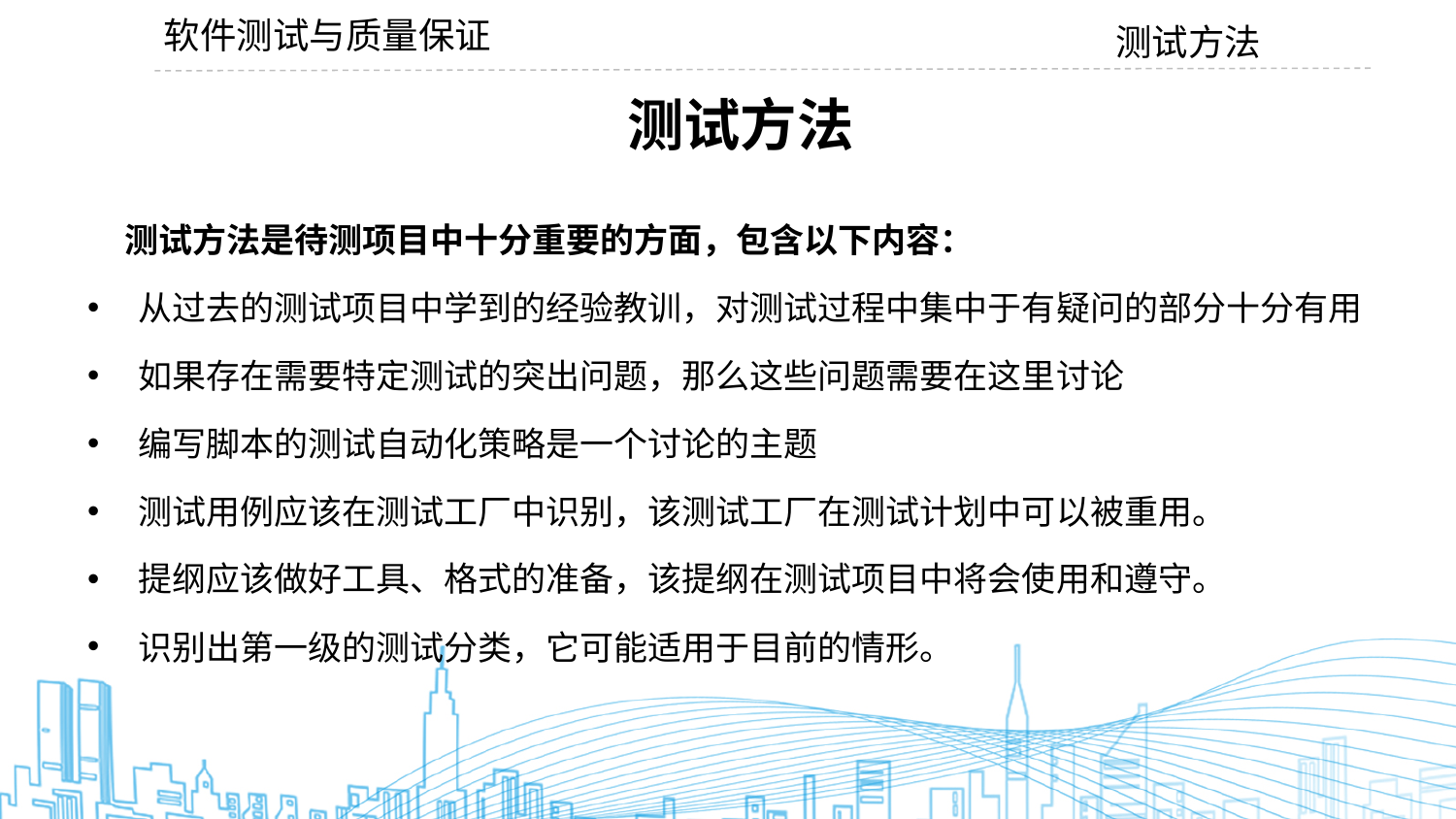

软件测试与质量保证
测试方法
测试方法
    测试方法是待测项目中十分重要的方面，包含以下内容：
从过去的测试项目中学到的经验教训，对测试过程中集中于有疑问的部分十分有用
如果存在需要特定测试的突出问题，那么这些问题需要在这里讨论
编写脚本的测试自动化策略是一个讨论的主题
测试用例应该在测试工厂中识别，该测试工厂在测试计划中可以被重用。
提纲应该做好工具、格式的准备，该提纲在测试项目中将会使用和遵守。
识别出第一级的测试分类，它可能适用于目前的情形。